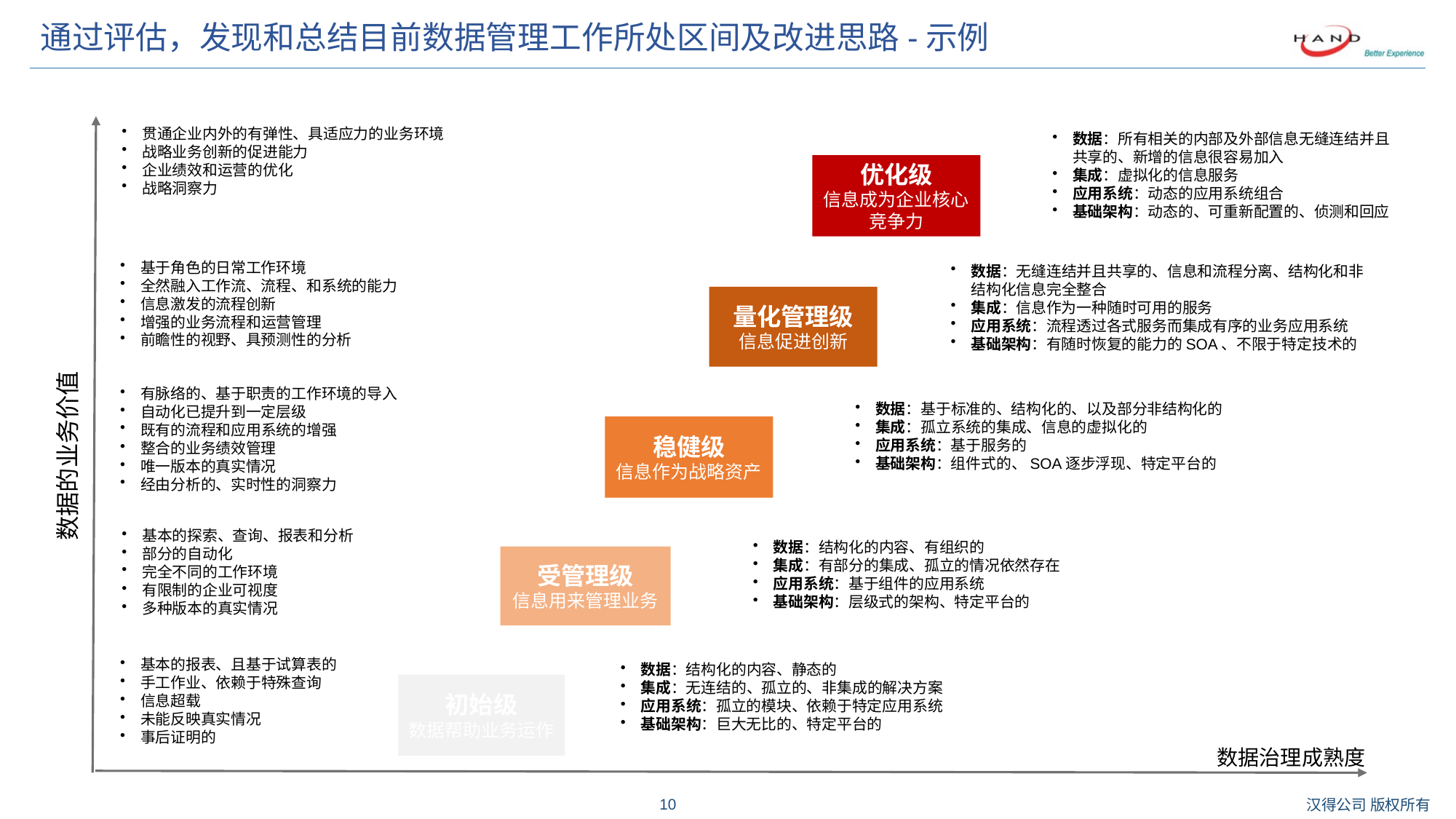

# 通过评估，发现和总结目前数据管理工作所处区间及改进思路-示例

第5级
贯通企业内外的有弹性、具适应力的业务环境
战略业务创新的促进能力
企业绩效和运营的优化
战略洞察力

数据：所有相关的内部及外部信息无缝连结并且共享的、新增的信息很容易加入
集成：虚拟化的信息服务
应用系统：动态的应用系统组合
基础架构：动态的、可重新配置的、侦测和回应
优化级
信息成为企业核心竞争力
基于角色的日常工作环境
全然融入工作流、流程、和系统的能力
信息激发的流程创新
增强的业务流程和运营管理
前瞻性的视野、具预测性的分析
第4级
数据：无缝连结并且共享的、信息和流程分离、结构化和非结构化信息完全整合
集成：信息作为一种随时可用的服务
应用系统：流程透过各式服务而集成有序的业务应用系统
基础架构：有随时恢复的能力的SOA、不限于特定技术的
量化管理级
信息促进创新
第3级
有脉络的、基于职责的工作环境的导入
自动化已提升到一定层级
既有的流程和应用系统的增强
整合的业务绩效管理
唯一版本的真实情况
经由分析的、实时性的洞察力
数据：基于标准的、结构化的、以及部分非结构化的
集成：孤立系统的集成、信息的虚拟化的
应用系统：基于服务的
基础架构：组件式的、SOA逐步浮现、特定平台的
稳健级
信息作为战略资产
数据的业务价值
第2级
基本的探索、查询、报表和分析
部分的自动化
完全不同的工作环境
有限制的企业可视度
多种版本的真实情况
数据：结构化的内容、有组织的
集成：有部分的集成、孤立的情况依然存在
应用系统：基于组件的应用系统
基础架构：层级式的架构、特定平台的

受管理级
信息用来管理业务
第1级
基本的报表、且基于试算表的
手工作业、依赖于特殊查询
信息超载
未能反映真实情况
事后证明的
数据：结构化的内容、静态的
集成：无连结的、孤立的、非集成的解决方案
应用系统：孤立的模块、依赖于特定应用系统
基础架构：巨大无比的、特定平台的
初始级
数据帮助业务运作
数据治理成熟度